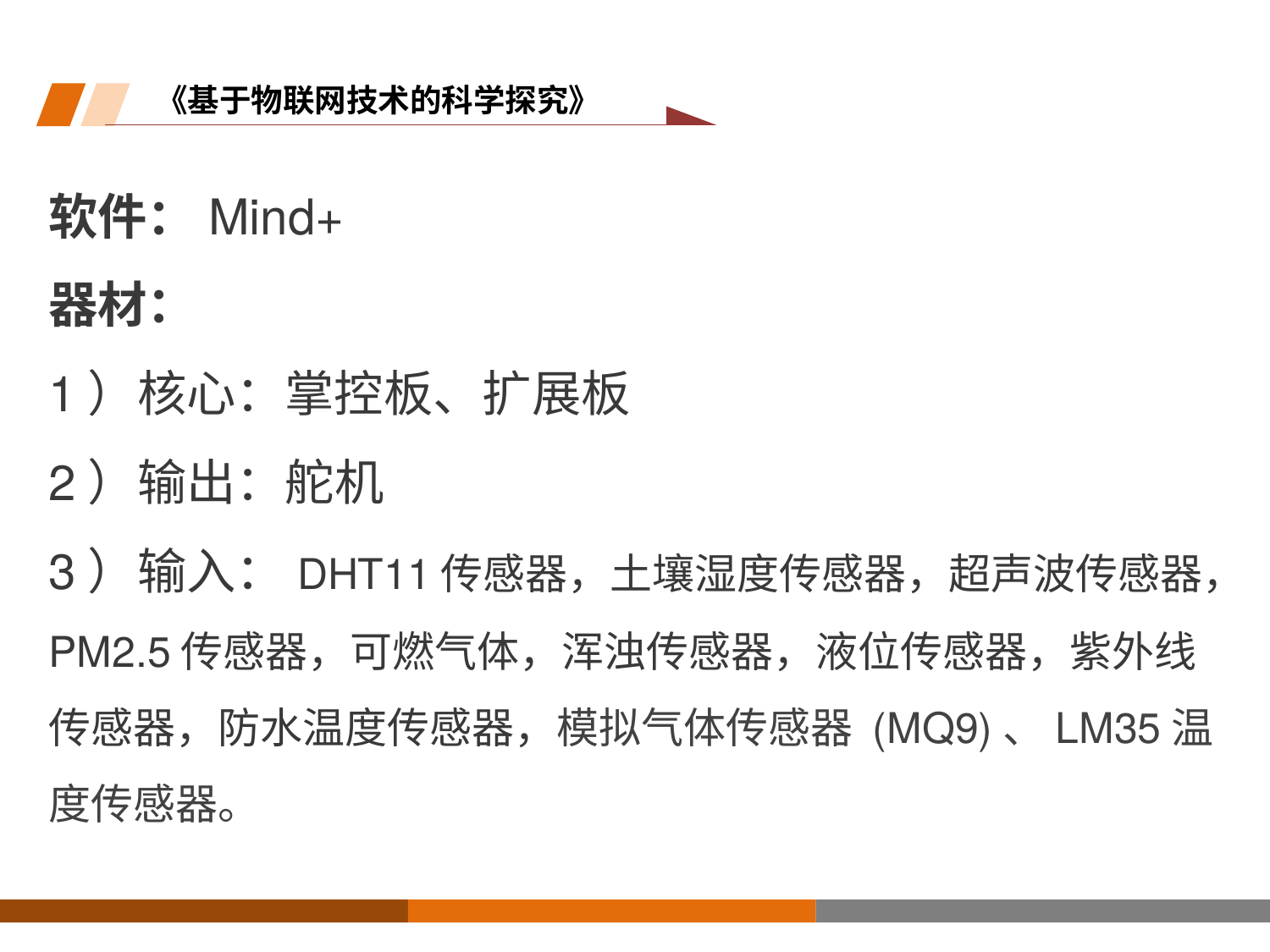

《基于物联网技术的科学探究》

软件：Mind+
器材：
1）核心：掌控板、扩展板
2）输出：舵机
3）输入：DHT11传感器，土壤湿度传感器，超声波传感器，PM2.5传感器，可燃气体，浑浊传感器，液位传感器，紫外线传感器，防水温度传感器，模拟气体传感器 (MQ9)、LM35温度传感器。